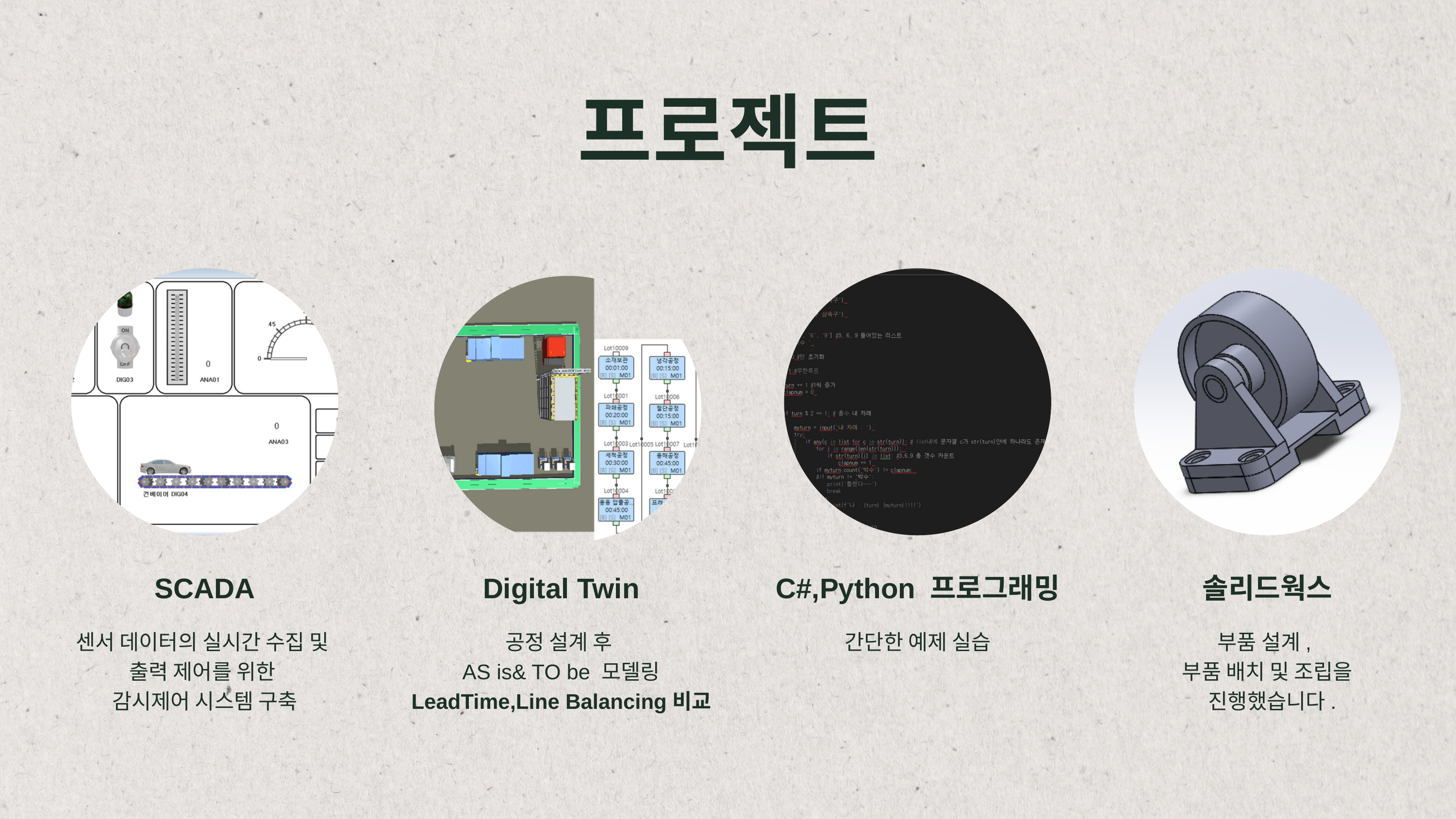

프로젝트

SCADA
Digital Twin
C#,Python 프로그래밍
솔리드웍스
센서 데이터의 실시간 수집 및
출력 제어를 위한
감시제어 시스템 구축

공정 설계 후
AS is& TO be 모델링
LeadTime,Line Balancing비교
간단한 예제 실습
부품 설계,
부품 배치 및 조립을
 진행했습니다.